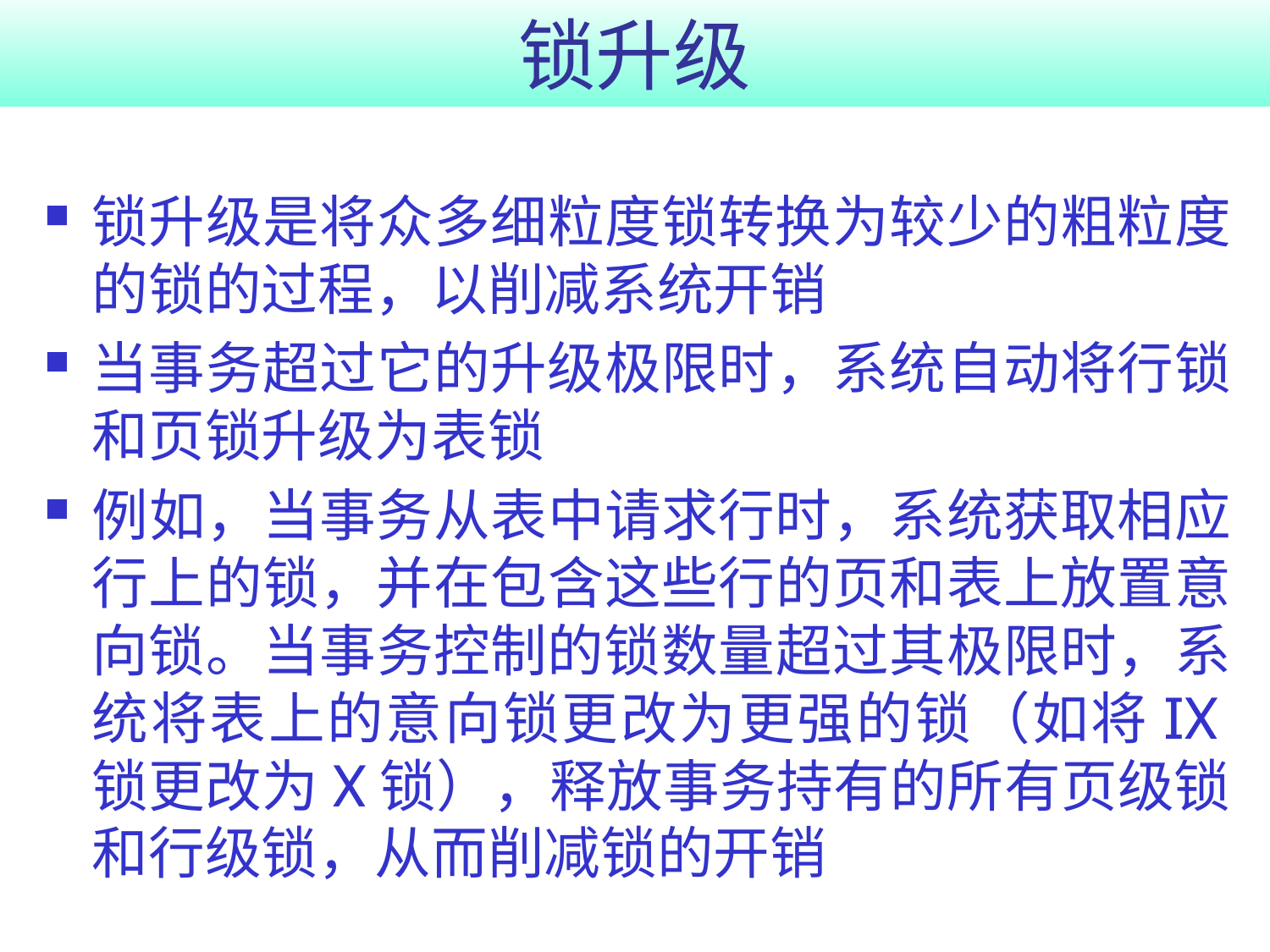

# 锁升级
锁升级是将众多细粒度锁转换为较少的粗粒度的锁的过程，以削减系统开销
当事务超过它的升级极限时，系统自动将行锁和页锁升级为表锁
例如，当事务从表中请求行时，系统获取相应行上的锁，并在包含这些行的页和表上放置意向锁。当事务控制的锁数量超过其极限时，系统将表上的意向锁更改为更强的锁（如将IX锁更改为X锁），释放事务持有的所有页级锁和行级锁，从而削减锁的开销